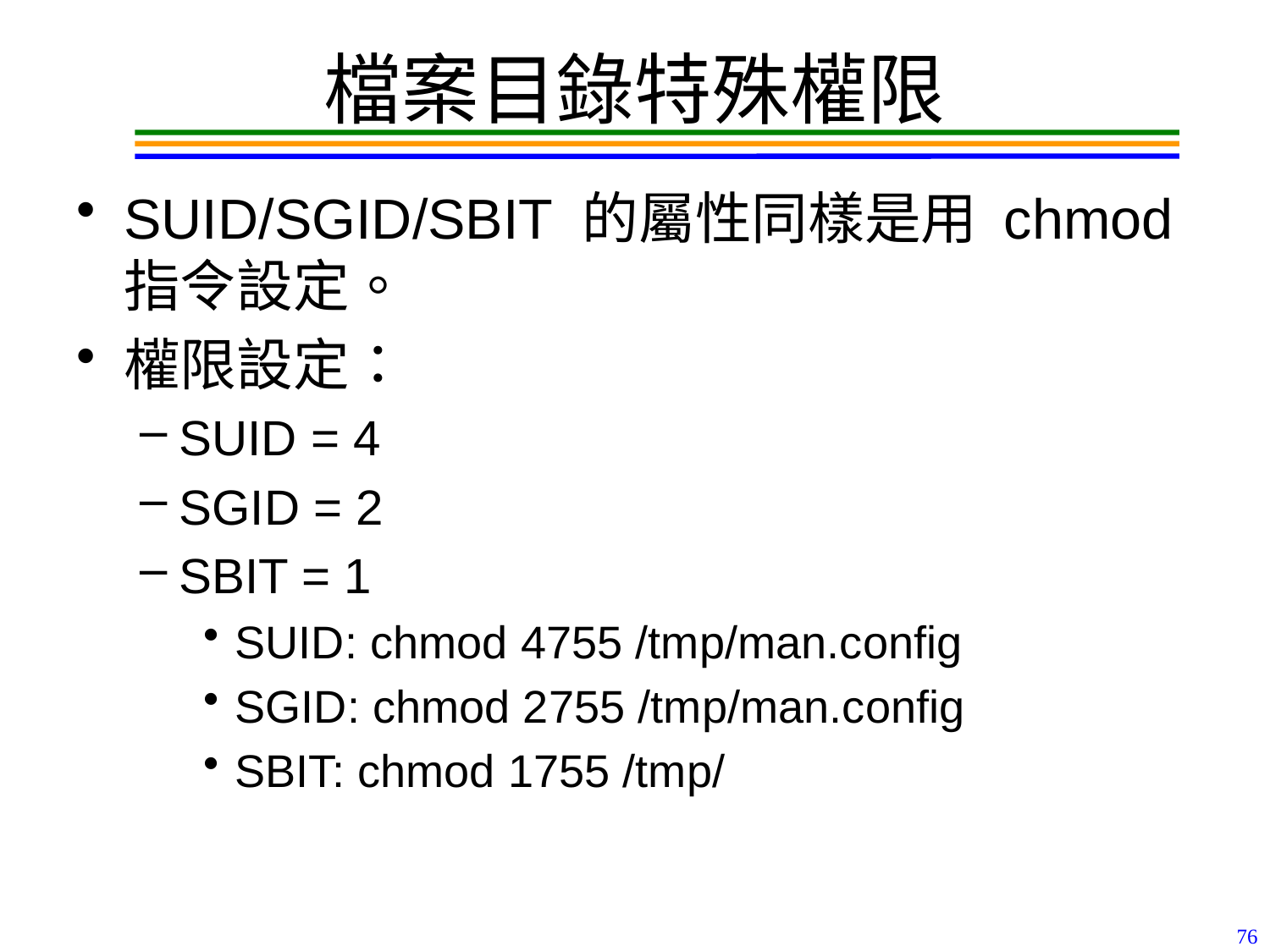

# 檔案目錄特殊權限
SUID/SGID/SBIT 的屬性同樣是用 chmod 指令設定。
權限設定：
SUID = 4
SGID = 2
SBIT = 1
SUID: chmod 4755 /tmp/man.config
SGID: chmod 2755 /tmp/man.config
SBIT: chmod 1755 /tmp/

76